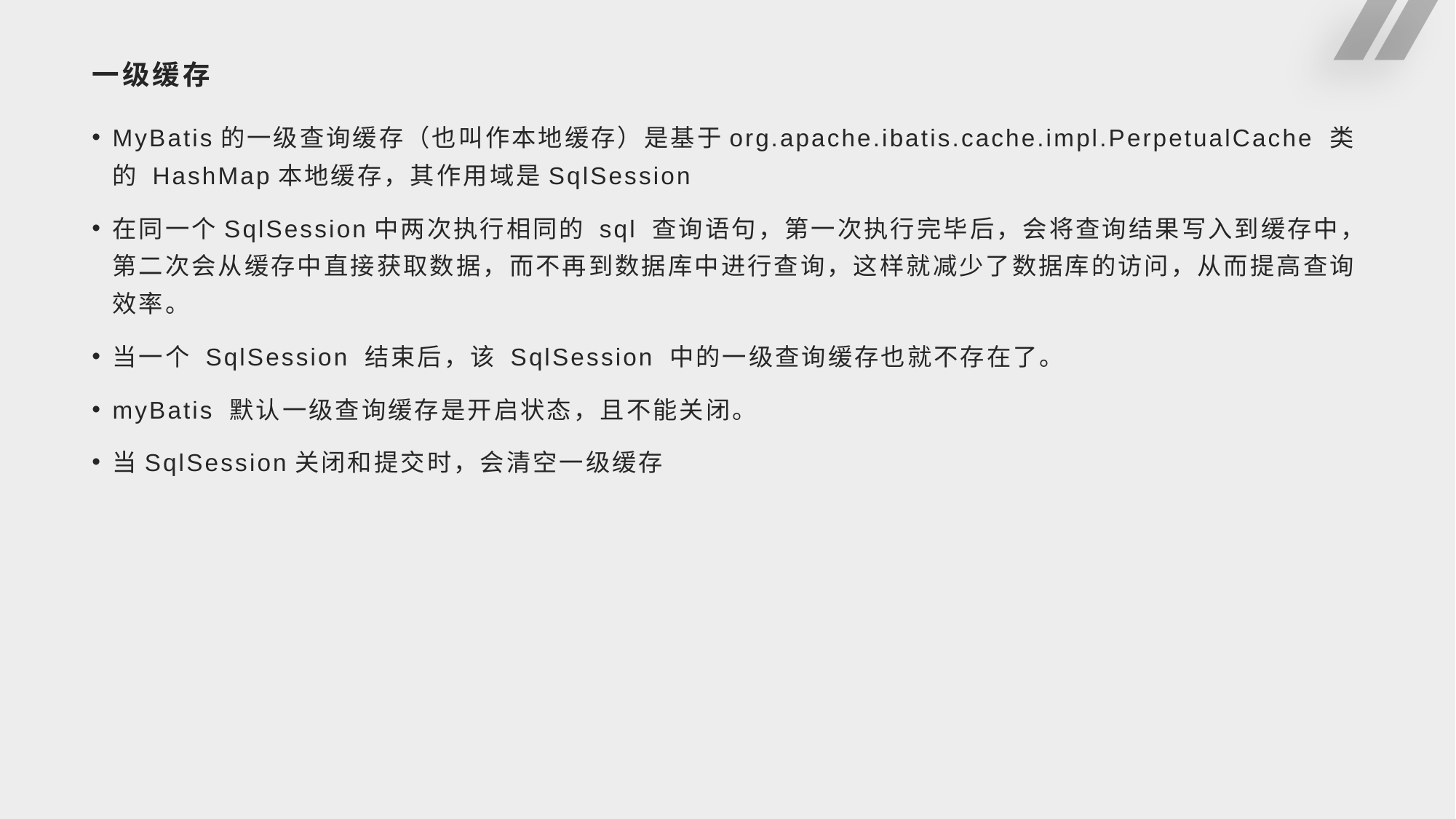

# 一级缓存
MyBatis的一级查询缓存（也叫作本地缓存）是基于org.apache.ibatis.cache.impl.PerpetualCache 类的 HashMap本地缓存，其作用域是SqlSession
在同一个SqlSession中两次执行相同的 sql 查询语句，第一次执行完毕后，会将查询结果写入到缓存中，第二次会从缓存中直接获取数据，而不再到数据库中进行查询，这样就减少了数据库的访问，从而提高查询效率。
当一个 SqlSession 结束后，该 SqlSession 中的一级查询缓存也就不存在了。
myBatis 默认一级查询缓存是开启状态，且不能关闭。
当SqlSession关闭和提交时，会清空一级缓存